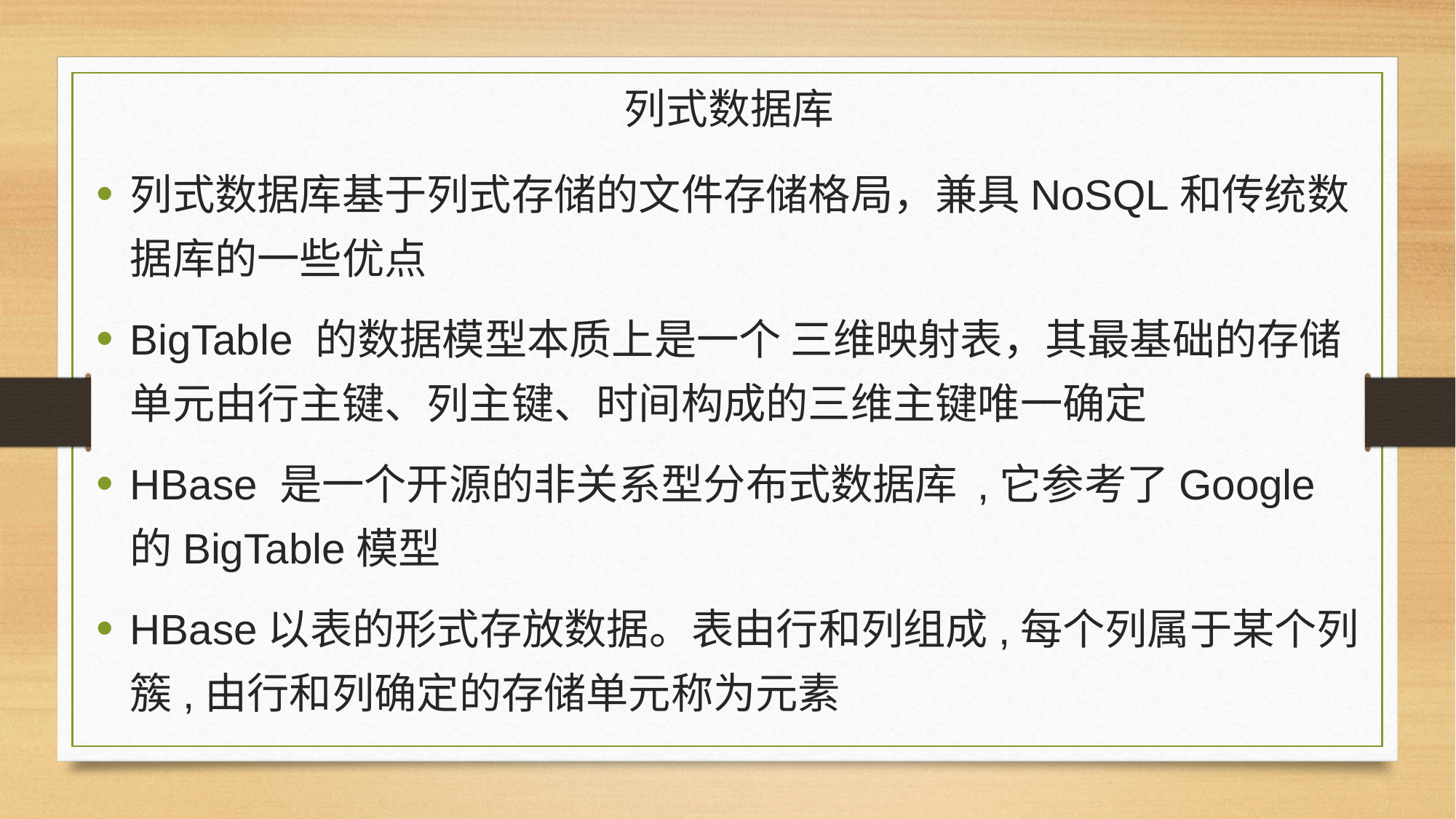

# 列式数据库
列式数据库基于列式存储的文件存储格局，兼具NoSQL和传统数据库的一些优点
BigTable 的数据模型本质上是一个 三维映射表，其最基础的存储单元由行主键、列主键、时间构成的三维主键唯一确定
HBase 是一个开源的非关系型分布式数据库 ,它参考了Google 的BigTable模型
HBase以表的形式存放数据。表由行和列组成,每个列属于某个列簇,由行和列确定的存储单元称为元素